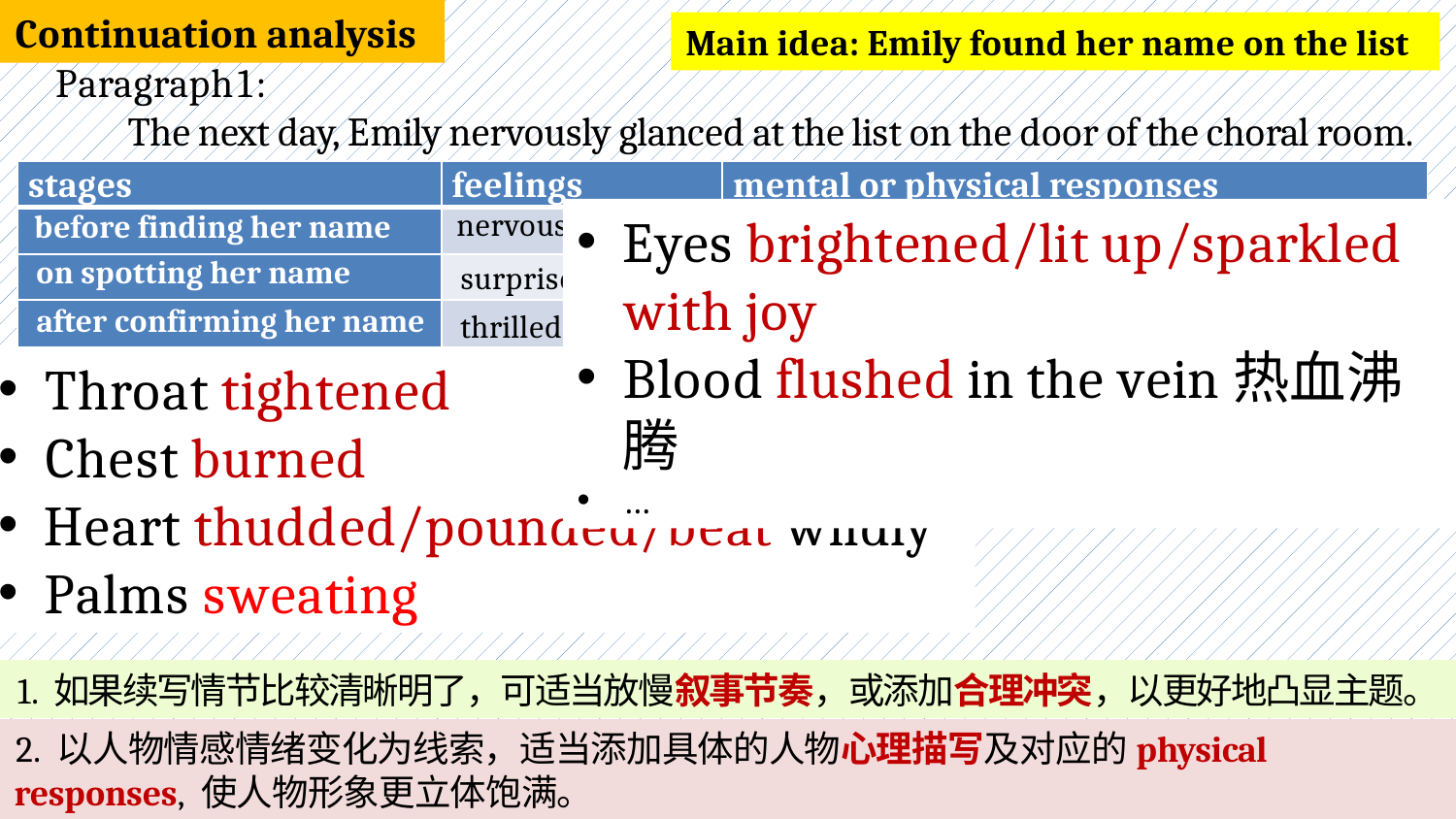

Continuation analysis
Main idea: Emily found her name on the list
Paragraph1:
        The next day, Emily nervously glanced at the list on the door of the choral room.

| stages | feelings | mental or physical responses |
| --- | --- | --- |
|  |  |  |
|  |  |  |
|  |  |  |
nervous, anxious
before finding her name
Eyes brightened/lit up/sparkled with joy
Blood flushed in the vein热血沸腾
…
on spotting her name
surprised
after confirming her name
thrilled
Throat tightened
Chest burned
Heart thudded/pounded/beat wildly
Palms sweating
1. 如果续写情节比较清晰明了，可适当放慢叙事节奏，或添加合理冲突，以更好地凸显主题。
2. 以人物情感情绪变化为线索，适当添加具体的人物心理描写及对应的physical responses, 使人物形象更立体饱满。